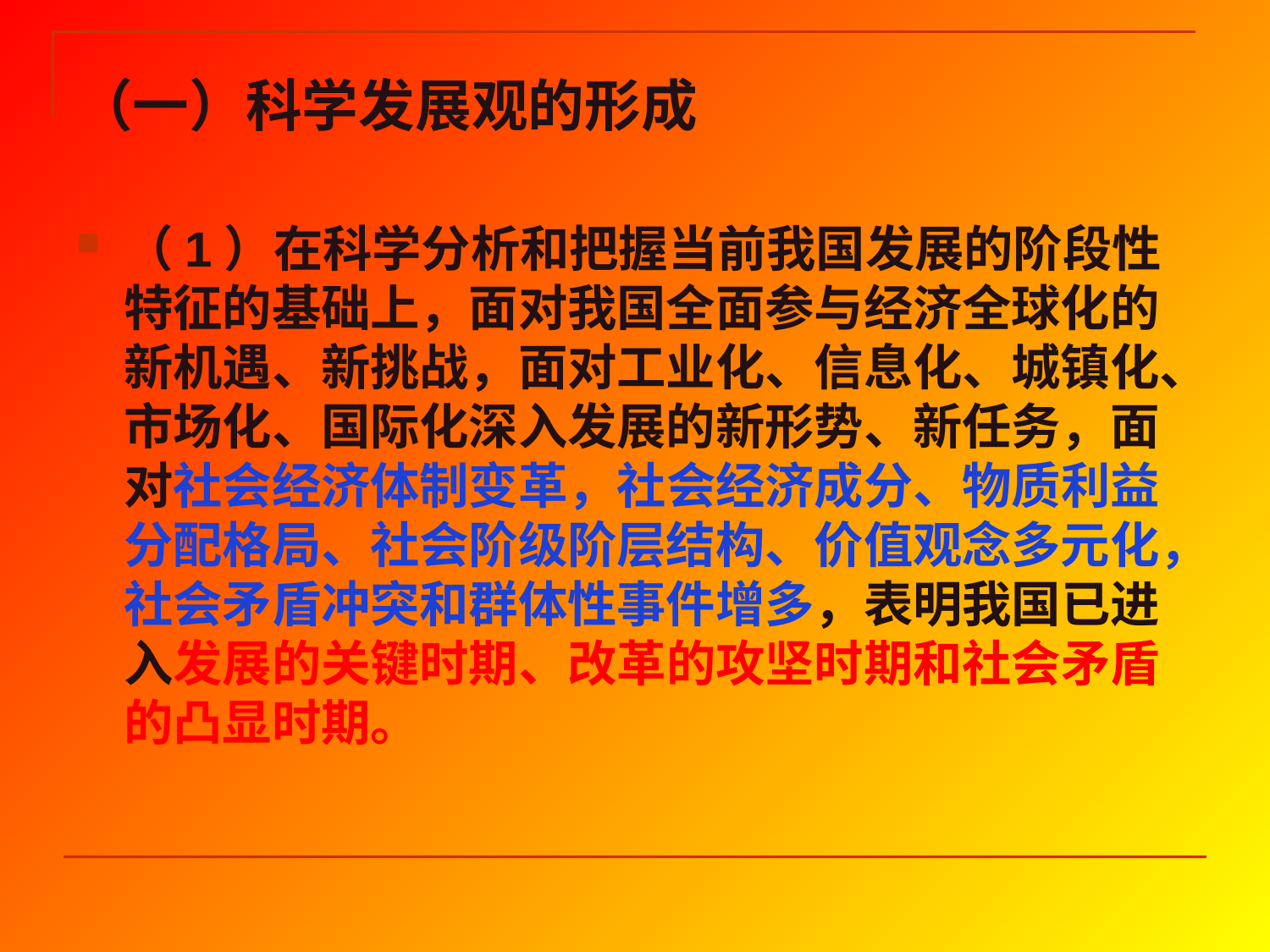

# （一）科学发展观的形成
（1）在科学分析和把握当前我国发展的阶段性特征的基础上，面对我国全面参与经济全球化的新机遇、新挑战，面对工业化、信息化、城镇化、市场化、国际化深入发展的新形势、新任务，面对社会经济体制变革，社会经济成分、物质利益分配格局、社会阶级阶层结构、价值观念多元化，社会矛盾冲突和群体性事件增多，表明我国已进入发展的关键时期、改革的攻坚时期和社会矛盾的凸显时期。